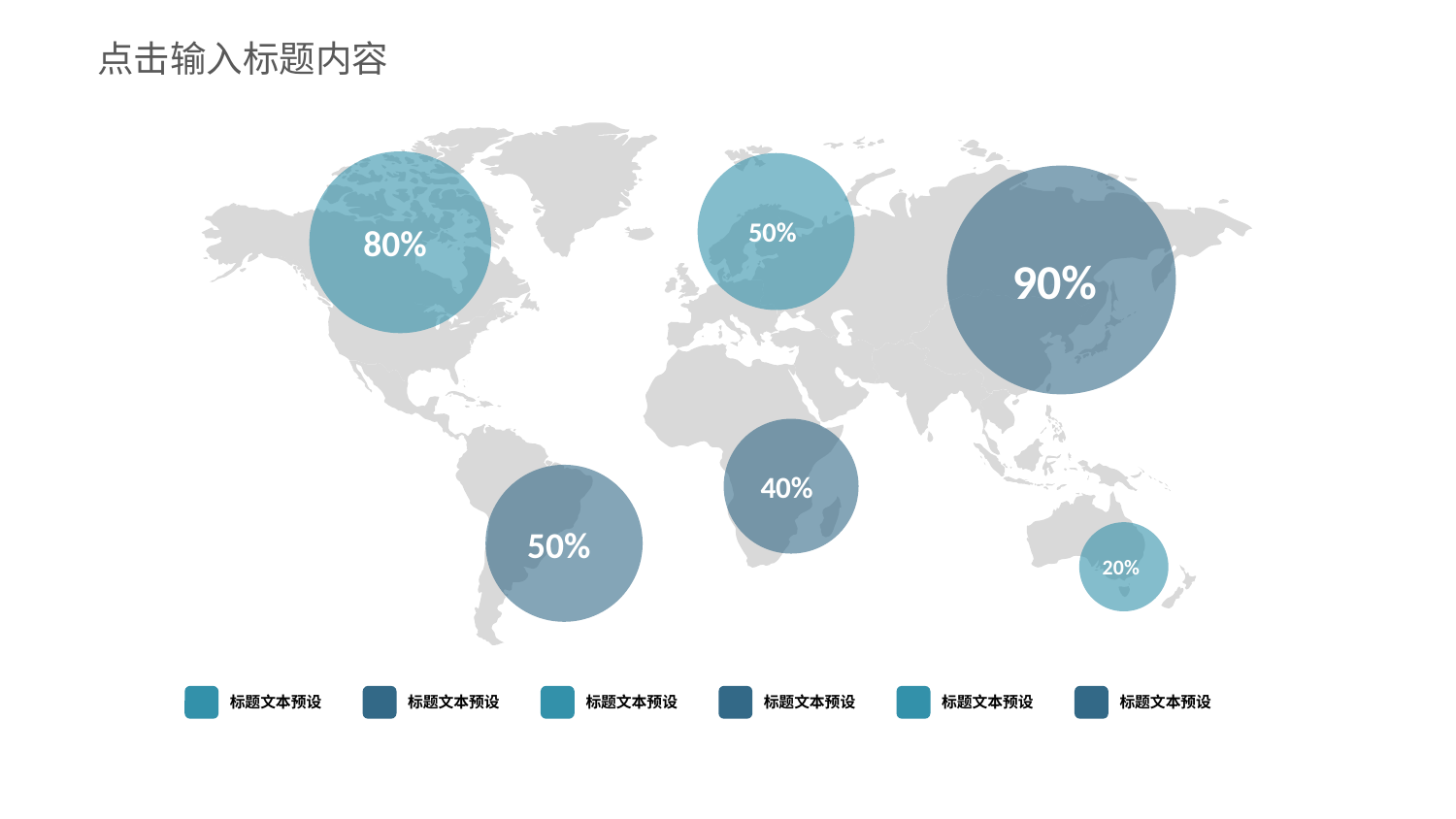

点击输入标题内容

80%

50%

90%

40%

50%

20%

标题文本预设

标题文本预设

标题文本预设

标题文本预设

标题文本预设

标题文本预设